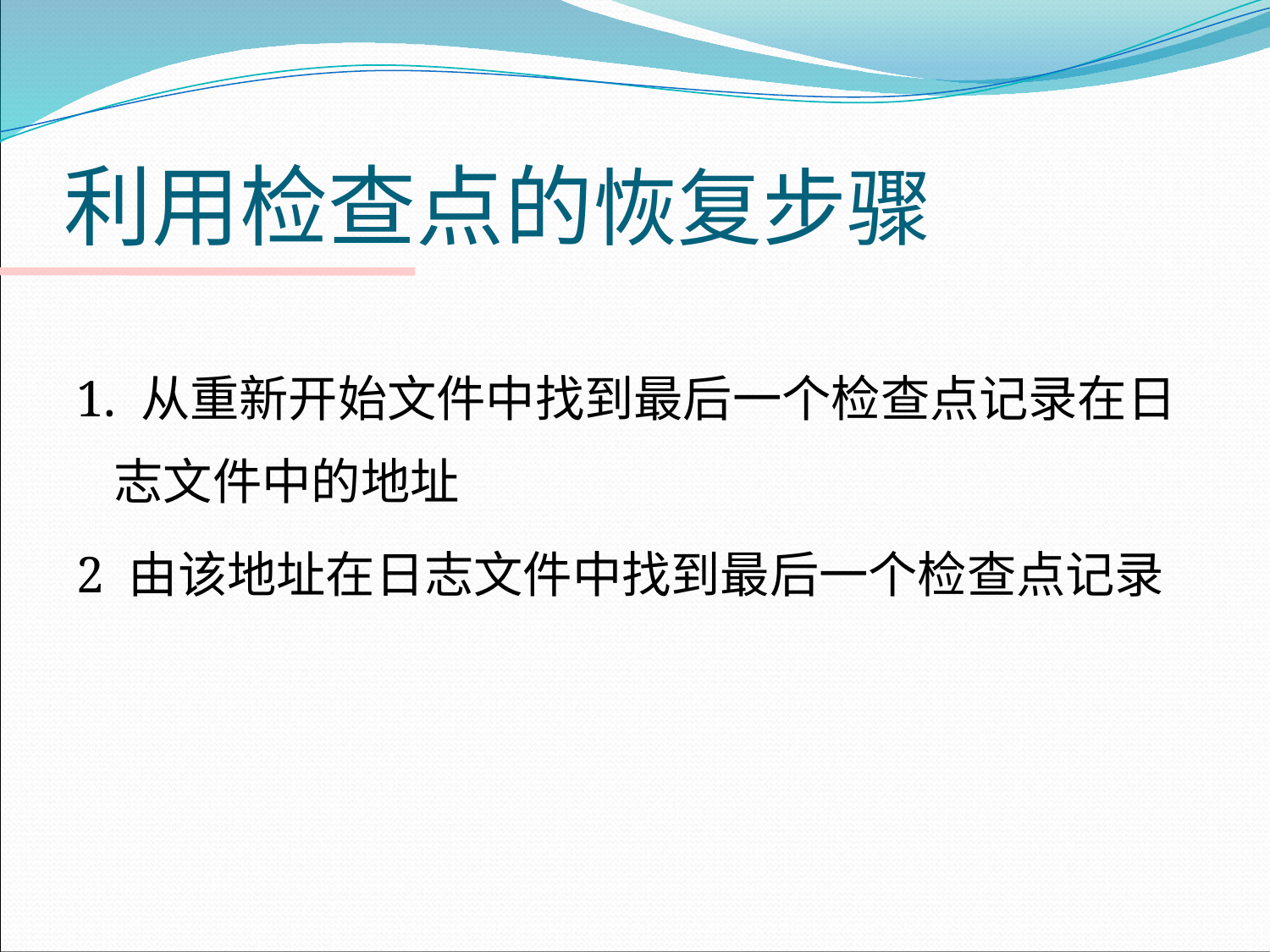

# 利用检查点的恢复步骤

1. 从重新开始文件中找到最后一个检查点记录在日志文件中的地址
2 由该地址在日志文件中找到最后一个检查点记录

967